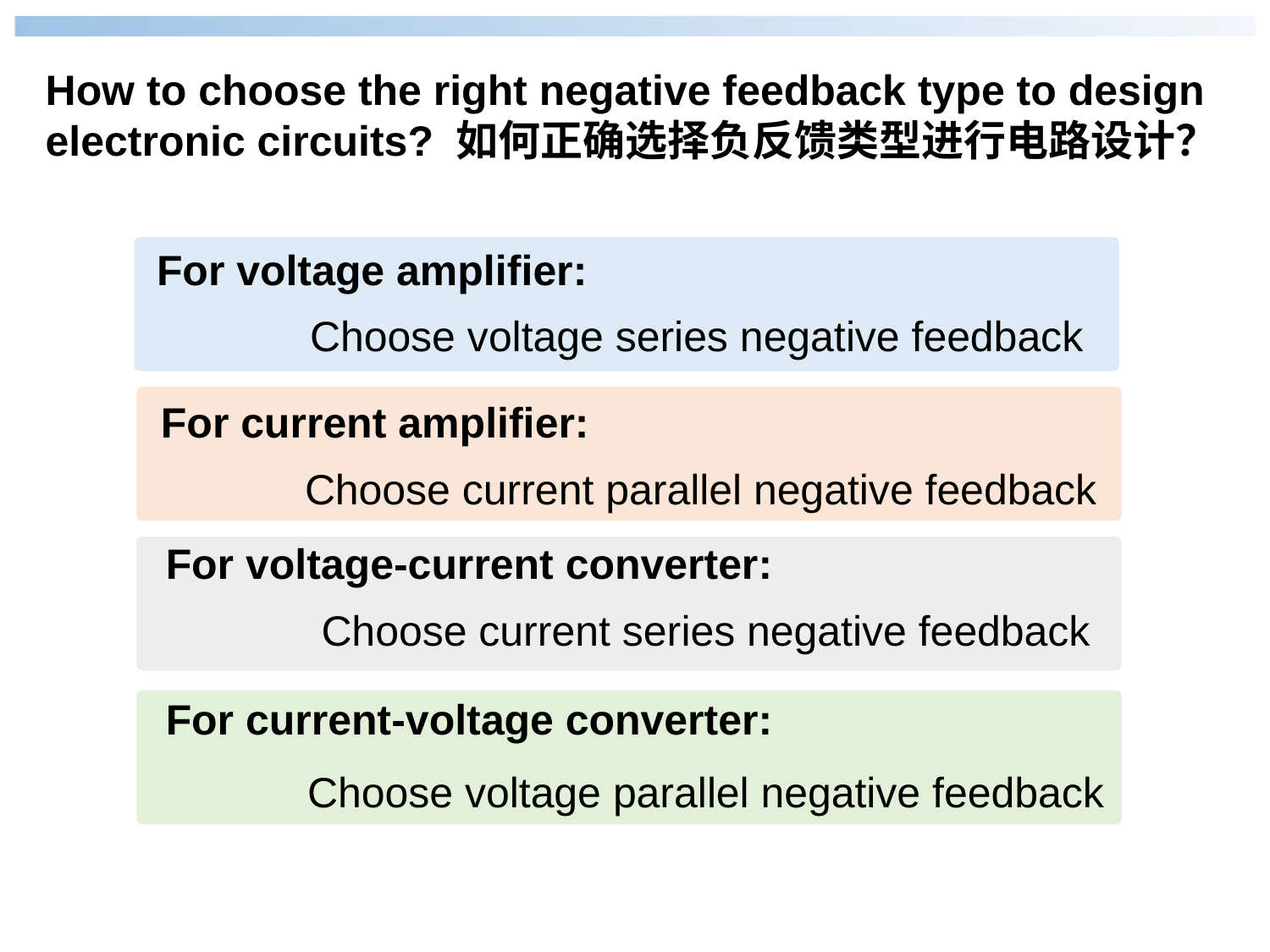

How to choose the right negative feedback type to design electronic circuits? 如何正确选择负反馈类型进行电路设计？

For voltage amplifier:
Choose voltage series negative feedback

For current amplifier:
Choose current parallel negative feedback
For voltage-current converter:

Choose current series negative feedback
For current-voltage converter:

Choose voltage parallel negative feedback